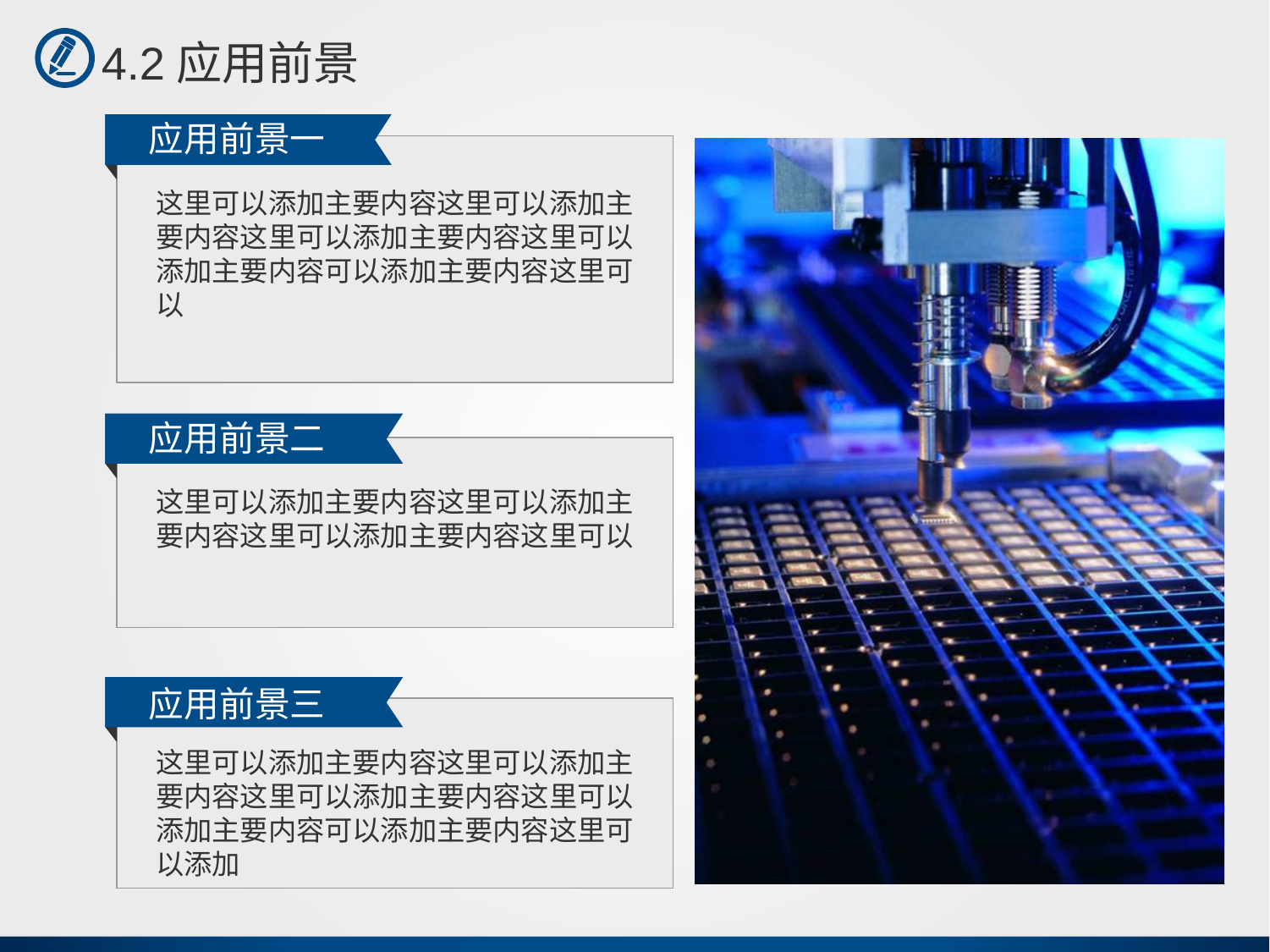

4.2应用前景
应用前景一

这里可以添加主要内容这里可以添加主要内容这里可以添加主要内容这里可以添加主要内容可以添加主要内容这里可以
应用前景二

这里可以添加主要内容这里可以添加主要内容这里可以添加主要内容这里可以
应用前景三

这里可以添加主要内容这里可以添加主要内容这里可以添加主要内容这里可以添加主要内容可以添加主要内容这里可以添加